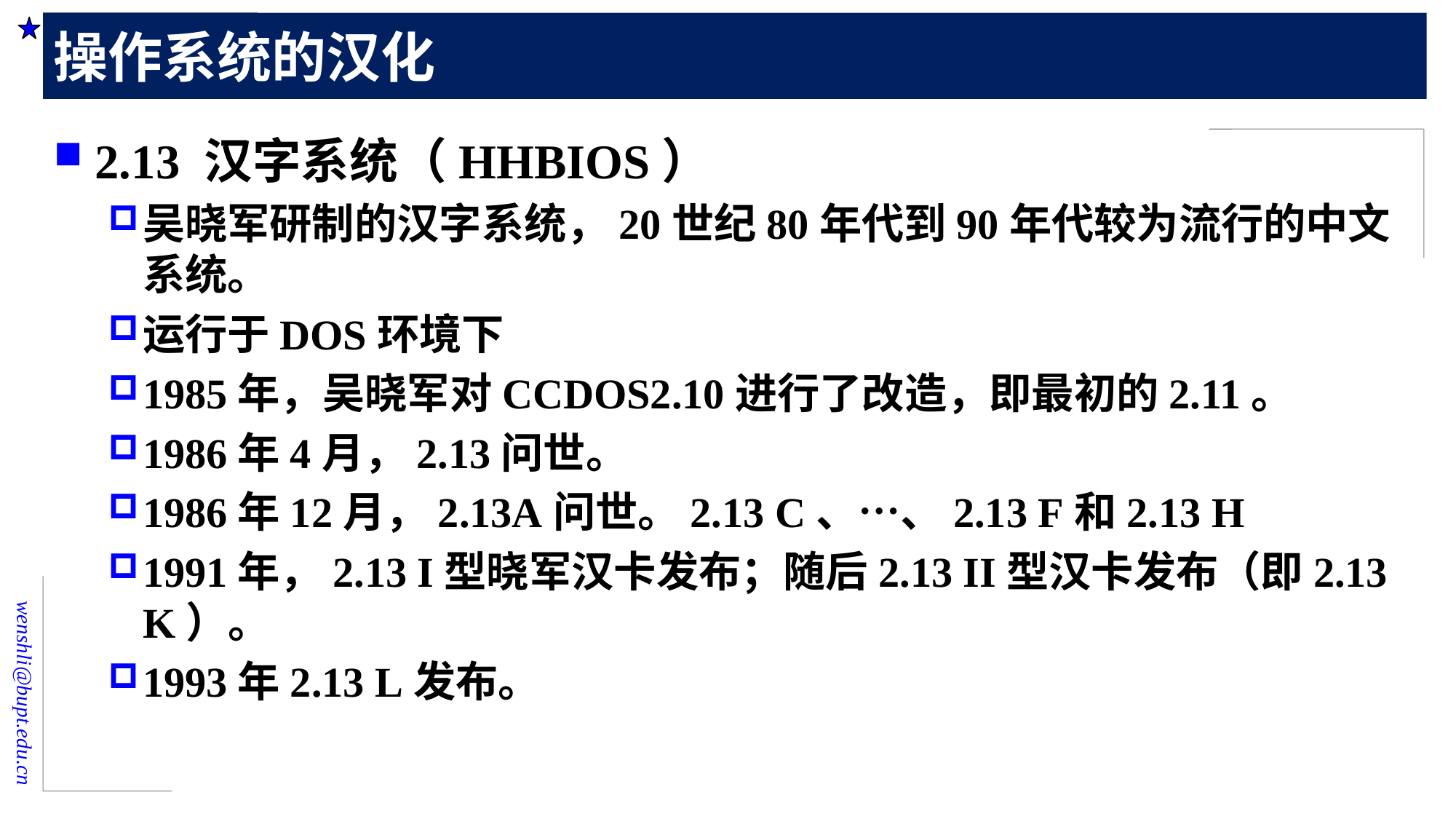

# 操作系统的汉化
2.13 汉字系统（HHBIOS）
吴晓军研制的汉字系统，20世纪80年代到90年代较为流行的中文系统。
运行于DOS环境下
1985年，吴晓军对CCDOS2.10进行了改造，即最初的2.11。
1986年4月，2.13问世。
1986年12月，2.13A问世。2.13 C、…、2.13 F和2.13 H
1991年，2.13 I型晓军汉卡发布；随后2.13 II型汉卡发布（即2.13 K）。
1993年2.13 L发布。
70